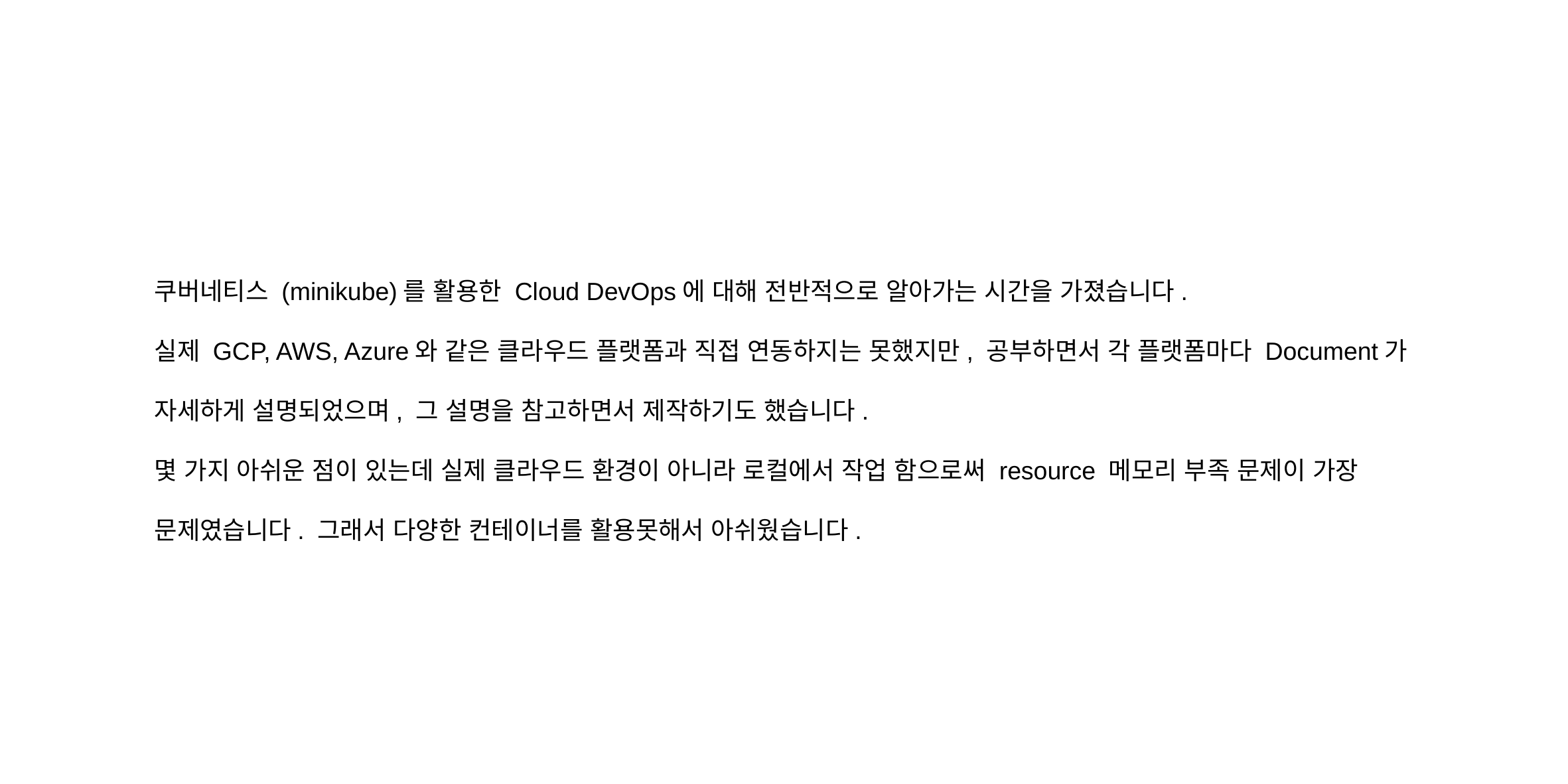

쿠버네티스 (minikube)를 활용한 Cloud DevOps에 대해 전반적으로 알아가는 시간을 가졌습니다.
실제 GCP, AWS, Azure와 같은 클라우드 플랫폼과 직접 연동하지는 못했지만, 공부하면서 각 플랫폼마다 Document가 자세하게 설명되었으며, 그 설명을 참고하면서 제작하기도 했습니다.
몇 가지 아쉬운 점이 있는데 실제 클라우드 환경이 아니라 로컬에서 작업 함으로써 resource 메모리 부족 문제이 가장 문제였습니다. 그래서 다양한 컨테이너를 활용못해서 아쉬웠습니다.